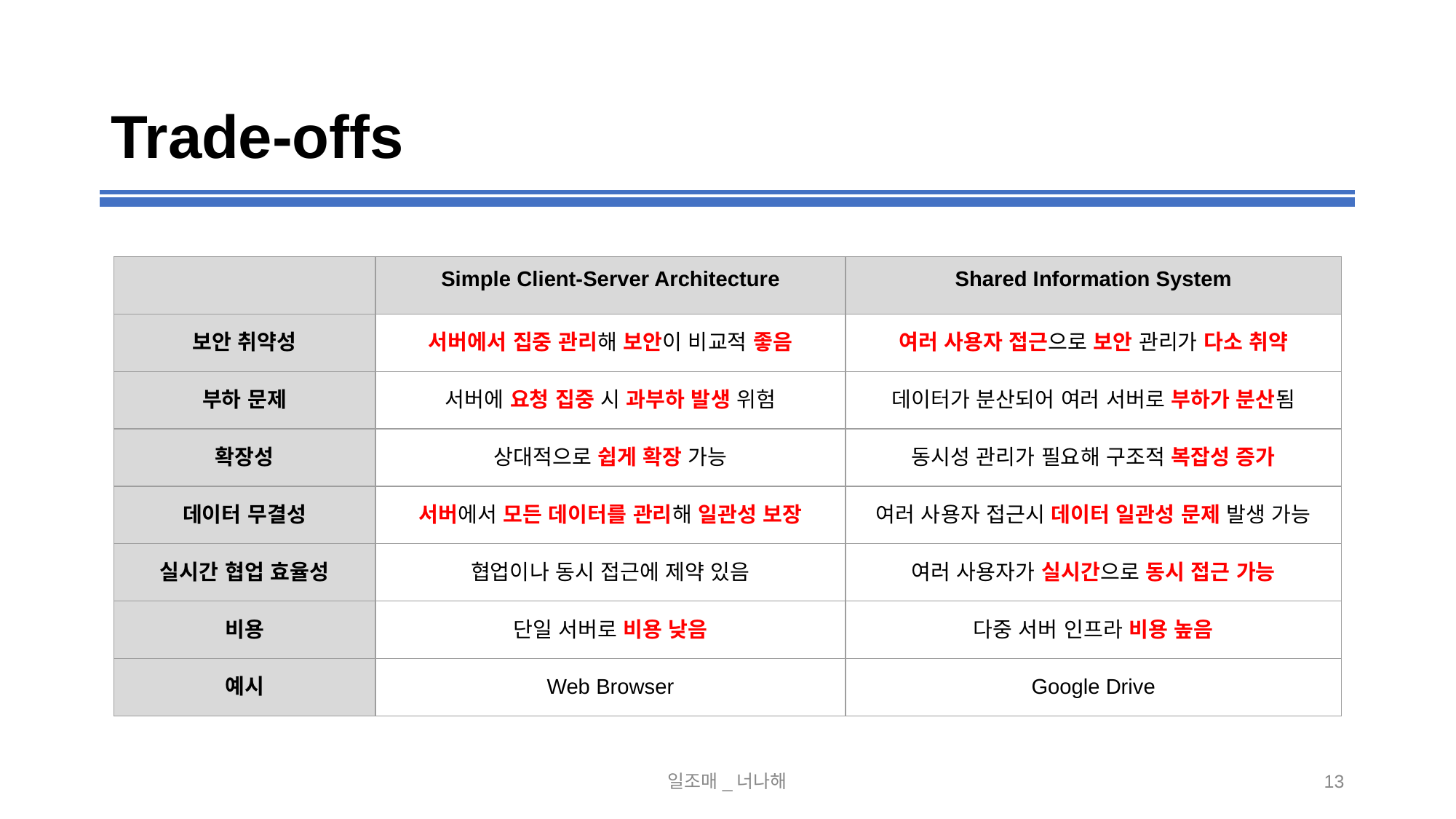

# Trade-offs
|  | Simple Client-Server Architecture | Shared Information System |
| --- | --- | --- |
| 보안 취약성 | 서버에서 집중 관리해 보안이 비교적 좋음 | 여러 사용자 접근으로 보안 관리가 다소 취약 |
| 부하 문제 | 서버에 요청 집중 시 과부하 발생 위험 | 데이터가 분산되어 여러 서버로 부하가 분산됨 |
| 확장성 | 상대적으로 쉽게 확장 가능 | 동시성 관리가 필요해 구조적 복잡성 증가 |
| 데이터 무결성 | 서버에서 모든 데이터를 관리해 일관성 보장 | 여러 사용자 접근시 데이터 일관성 문제 발생 가능 |
| 실시간 협업 효율성 | 협업이나 동시 접근에 제약 있음 | 여러 사용자가 실시간으로 동시 접근 가능 |
| 비용 | 단일 서버로 비용 낮음 | 다중 서버 인프라 비용 높음 |
| 예시 | Web Browser | Google Drive |
일조매_너나해
13